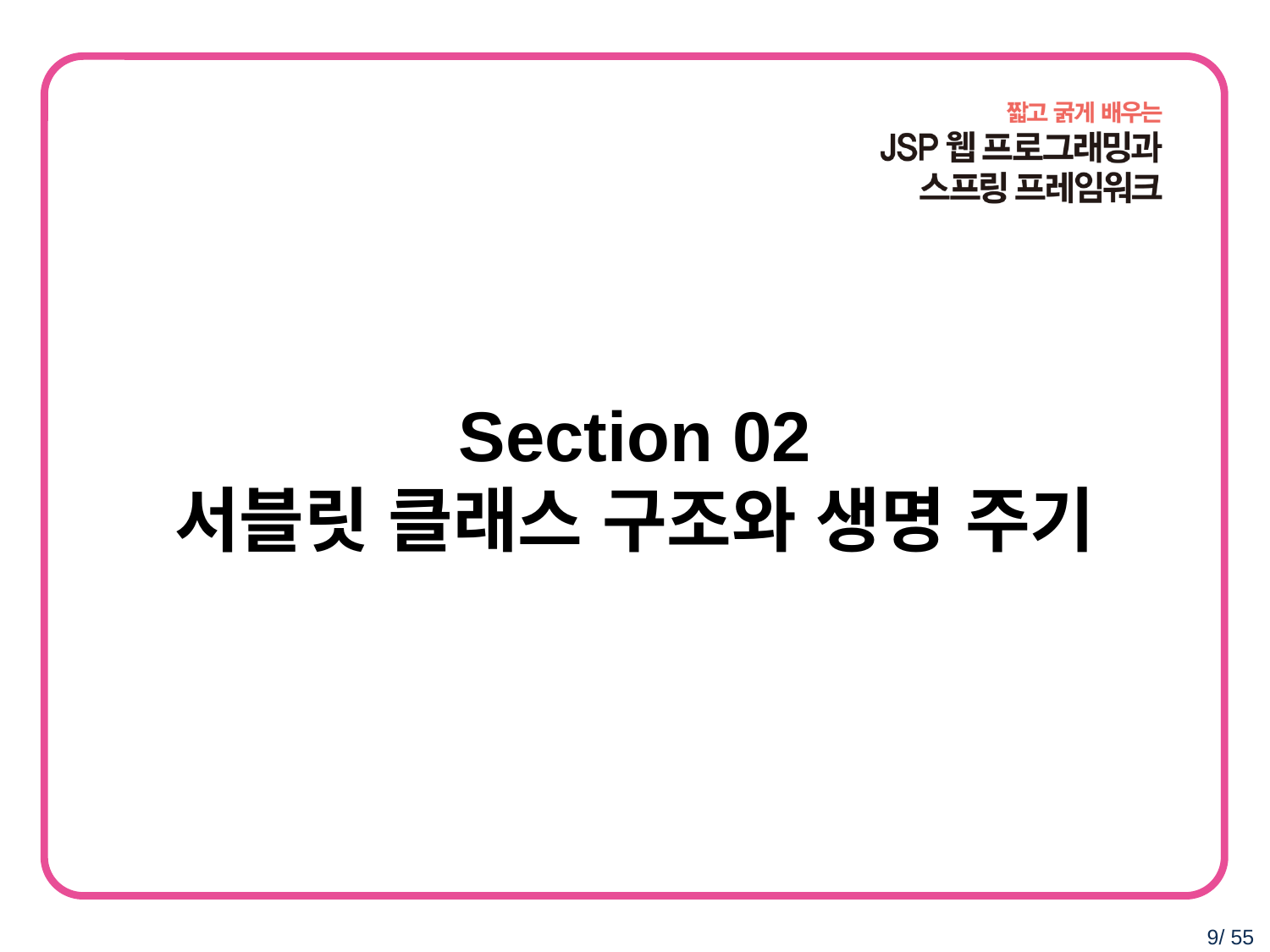

Section 02
서블릿 클래스 구조와 생명 주기